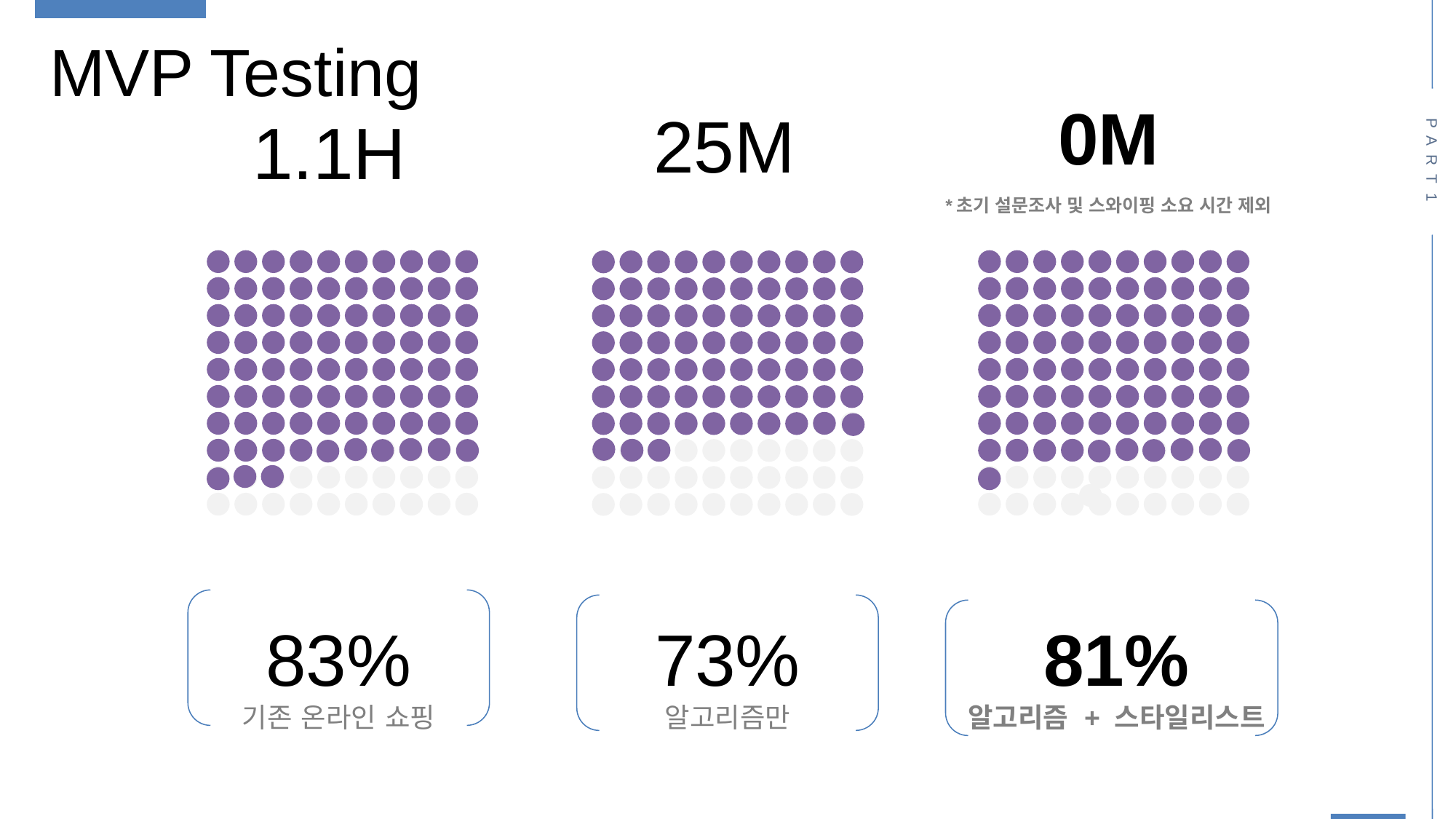

MVP Testing
0M

*초기 설문조사 및 스와이핑 소요 시간 제외
25M
1.1H
PART1

83%
기존 온라인 쇼핑
73%
알고리즘만
81%
알고리즘 + 스타일리스트